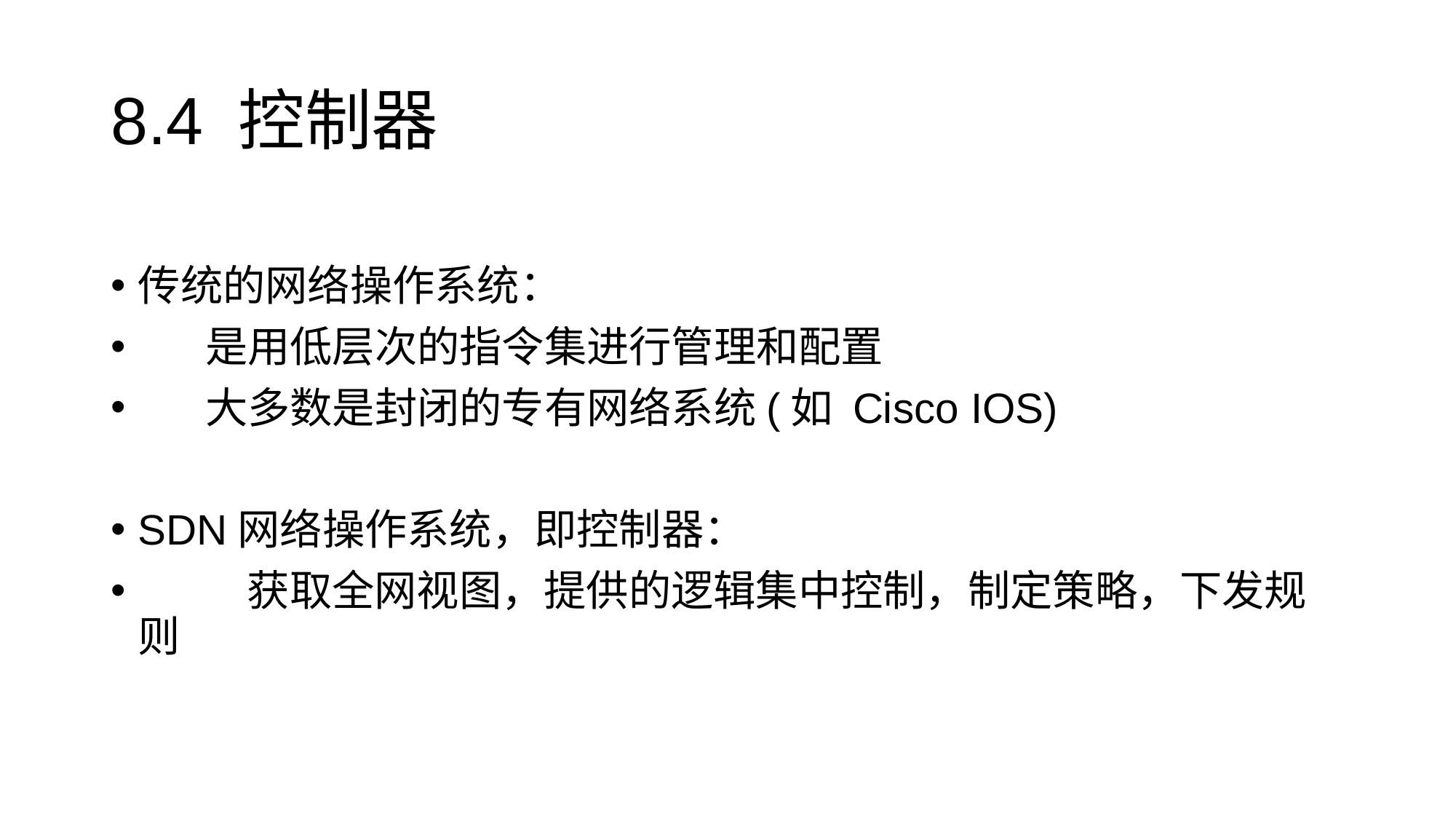

# 8.4 控制器
传统的网络操作系统：
      是用低层次的指令集进行管理和配置
      大多数是封闭的专有网络系统(如 Cisco IOS)

SDN网络操作系统，即控制器：
 	获取全网视图，提供的逻辑集中控制，制定策略，下发规则